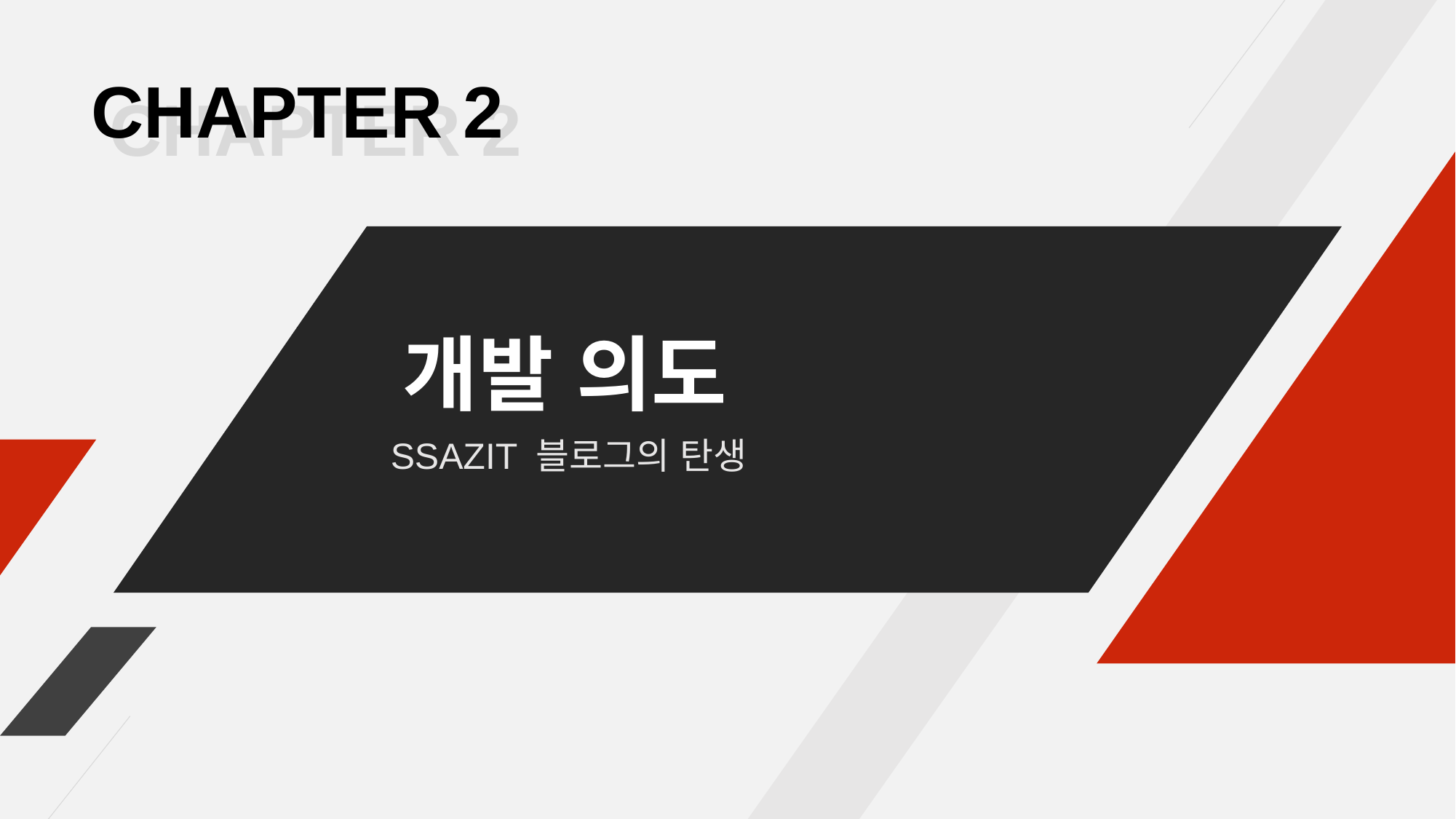

CHAPTER 2
CHAPTER 2

개발 의도
SSAZIT 블로그의 탄생